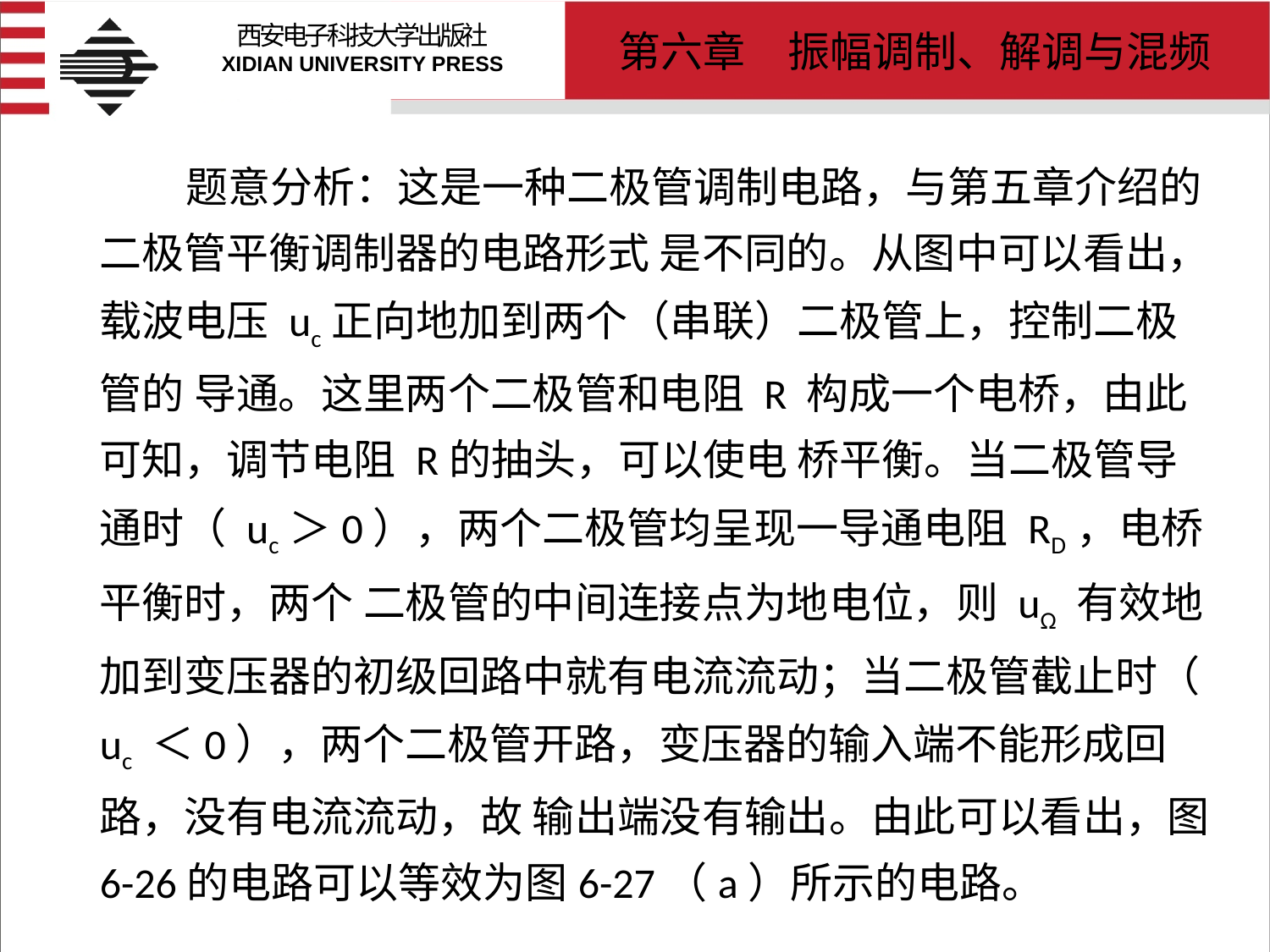

# 题意分析：这是一种二极管调制电路，与第五章介绍的二极管平衡调制器的电路形式 是不同的。从图中可以看出，载波电压 uc正向地加到两个（串联）二极管上，控制二极管的 导通。这里两个二极管和电阻 R 构成一个电桥，由此可知，调节电阻 R的抽头，可以使电 桥平衡。当二极管导通时（ uc＞0），两个二极管均呈现一导通电阻 RD，电桥平衡时，两个 二极管的中间连接点为地电位，则 uΩ 有效地加到变压器的初级回路中就有电流流动；当二极管截止时（ uc ＜0），两个二极管开路，变压器的输入端不能形成回路，没有电流流动，故 输出端没有输出。由此可以看出，图6-26的电路可以等效为图6-27（a）所示的电路。